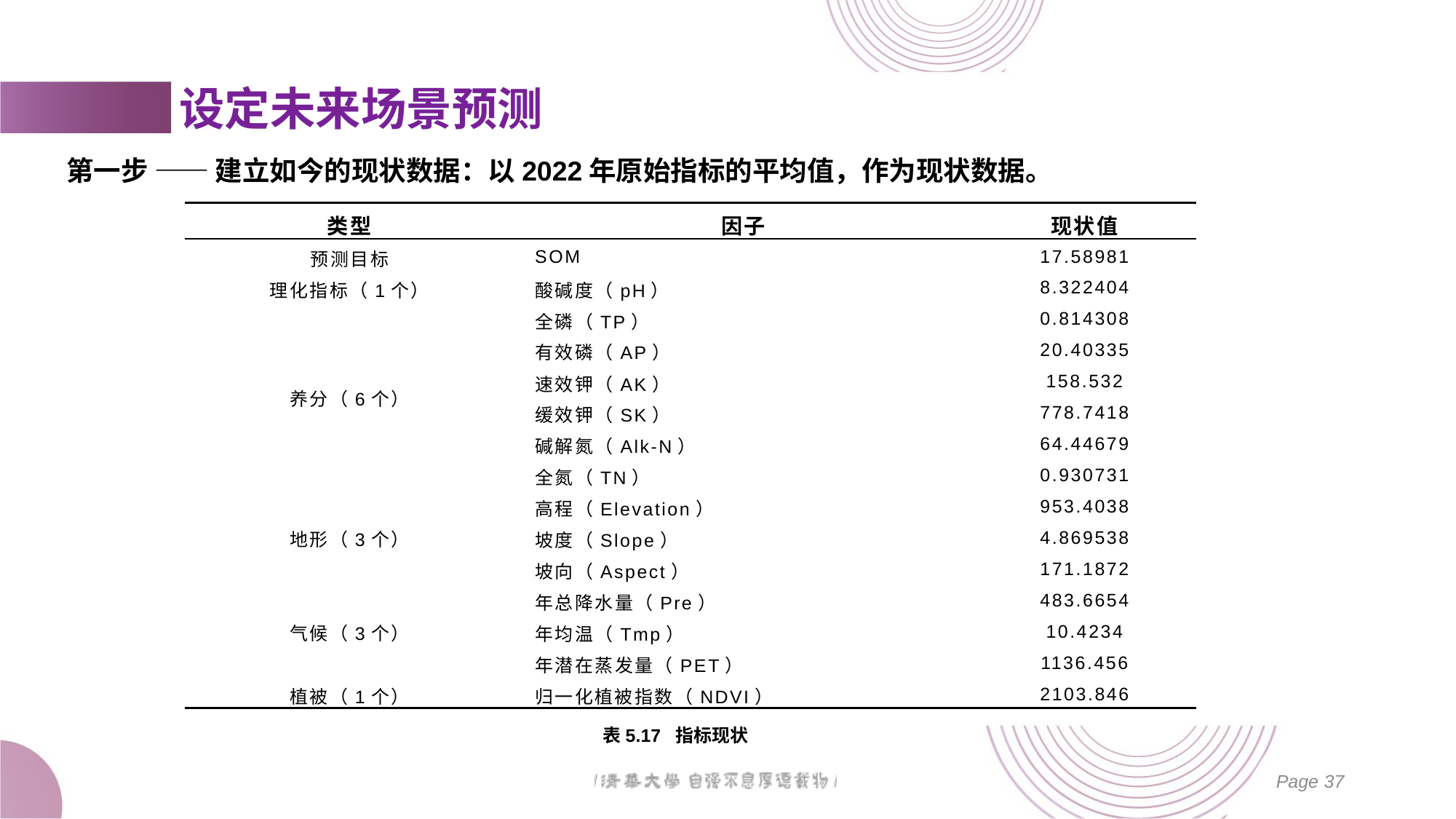

# 设定未来场景预测
第一步 —— 建立如今的现状数据：以2022年原始指标的平均值，作为现状数据。
| 类型 | 因子 | 现状值 |
| --- | --- | --- |
| 预测目标 | SOM | 17.58981 |
| 理化指标（1个） | 酸碱度（pH） | 8.322404 |
| 养分（6个） | 全磷（TP） | 0.814308 |
|  | 有效磷（AP） | 20.40335 |
|  | 速效钾（AK） | 158.532 |
|  | 缓效钾（SK） | 778.7418 |
|  | 碱解氮（Alk-N） | 64.44679 |
|  | 全氮（TN） | 0.930731 |
| 地形（3个） | 高程（Elevation） | 953.4038 |
|  | 坡度（Slope） | 4.869538 |
|  | 坡向（Aspect） | 171.1872 |
| 气候（3个） | 年总降水量（Pre） | 483.6654 |
|  | 年均温（Tmp） | 10.4234 |
|  | 年潜在蒸发量（PET） | 1136.456 |
| 植被（1个） | 归一化植被指数（NDVI） | 2103.846 |
表5.17  指标现状
Page 37